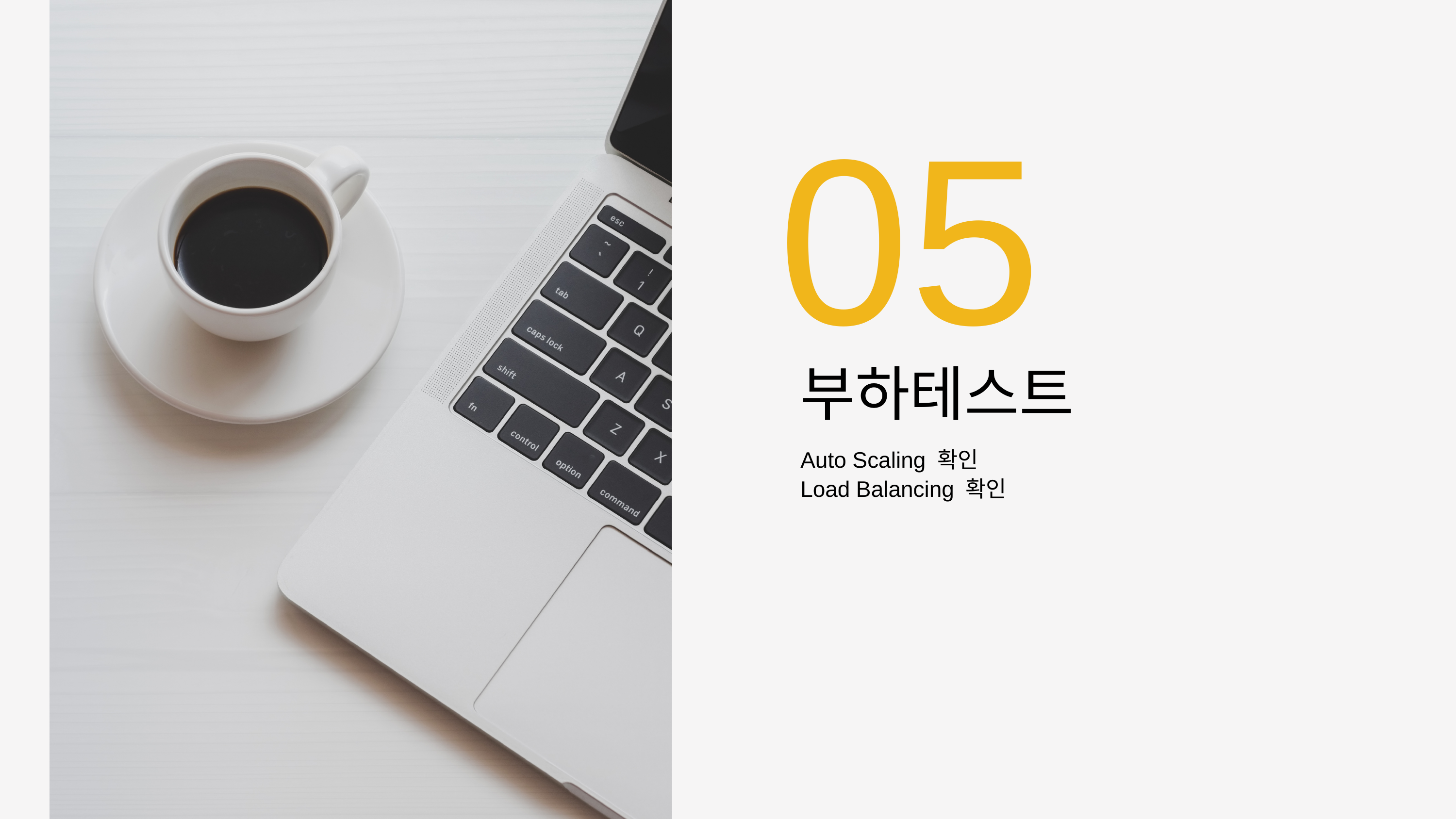

05
부하테스트
Auto Scaling 확인
Load Balancing 확인